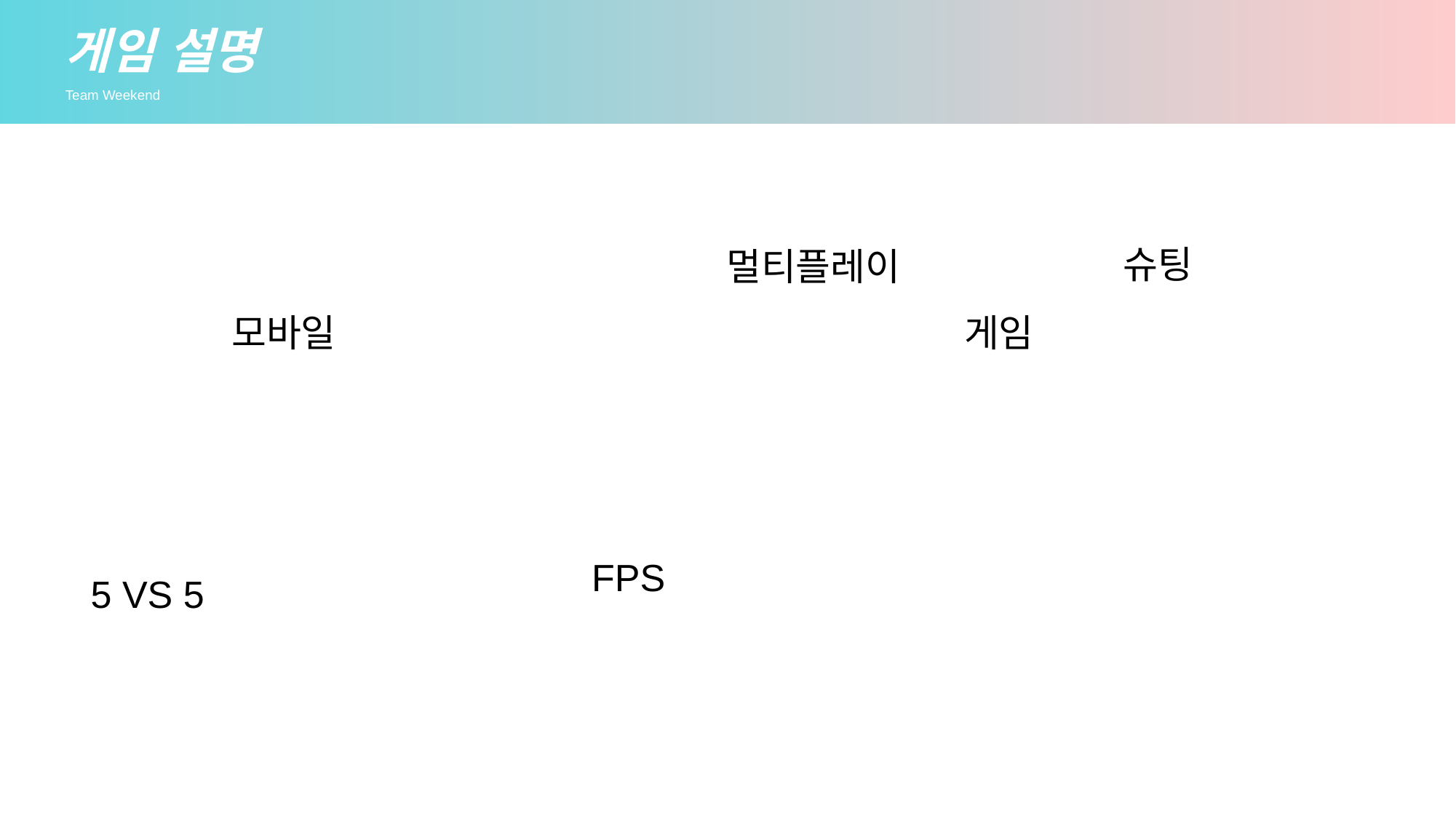

게임 설명
Team Weekend
슈팅
멀티플레이
모바일
게임
FPS
5 VS 5